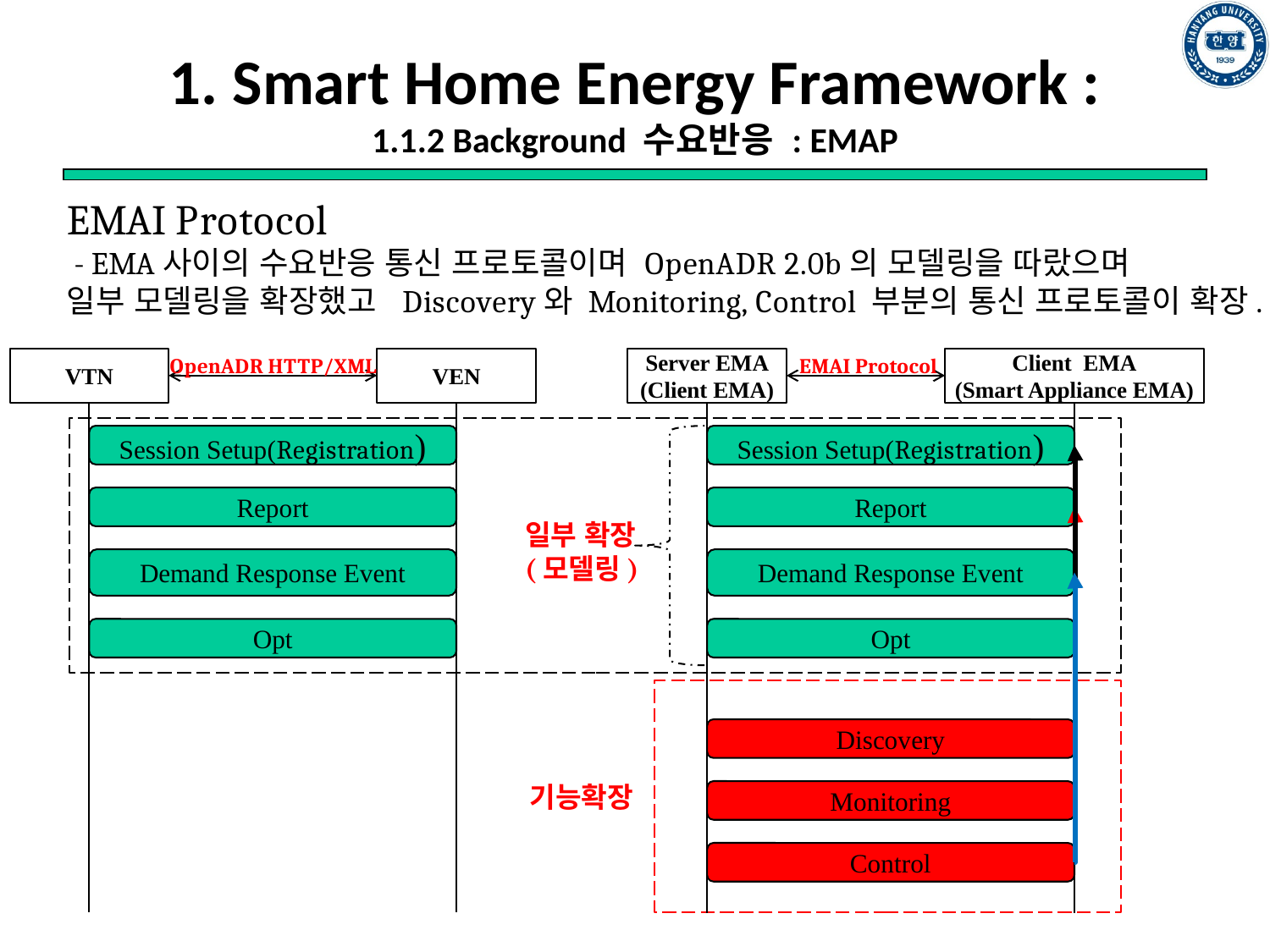

# 1. Smart Home Energy Framework : 1.1.2 Background 수요반응 : EMAP
EMAI Protocol
 - EMA사이의 수요반응 통신 프로토콜이며 OpenADR 2.0b의 모델링을 따랐으며
일부 모델링을 확장했고  Discovery와 Monitoring, Control 부분의 통신 프로토콜이 확장.

OpenADR HTTP/XML
EMAI Protocol
Server EMA
(Client EMA)
Client  EMA
(Smart Appliance EMA)
Session Setup(Registration)
Report
Demand Response Event
Opt
Discovery
Monitoring
Control
VTN
VEN

Session Setup(Registration)

Report
일부 확장
(모델링)
Demand Response Event
Opt

기능확장